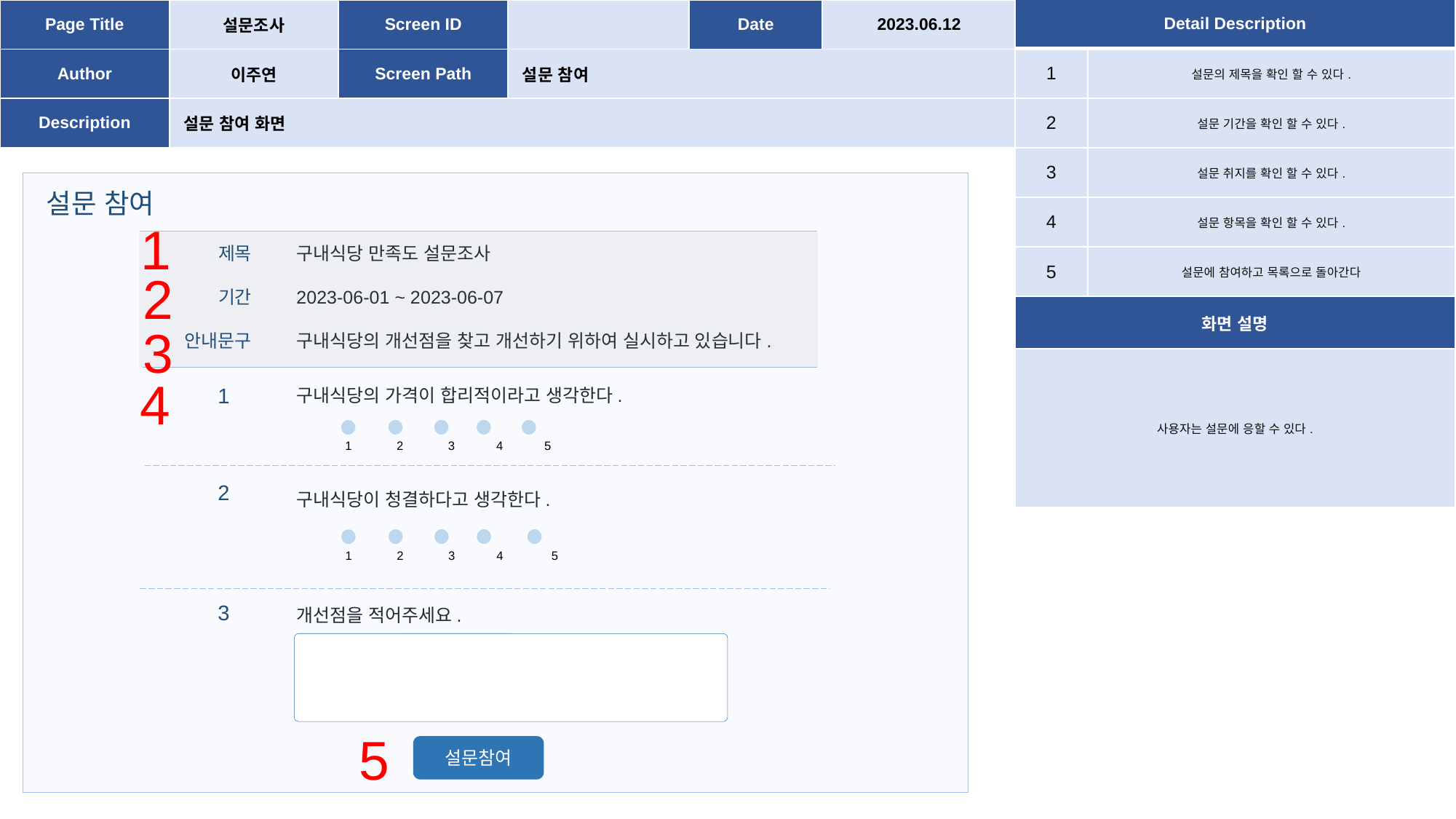

| Page Title | 설문조사 | Screen ID |  | Date | 2023.06.12 |
| --- | --- | --- | --- | --- | --- |
| Author | 이주연 | Screen Path | 설문 참여 |  |  |
| Description | 설문 참여 화면 |  |  |  |  |
| Detail Description |  |
| --- | --- |
| 1 | 설문의 제목을 확인 할 수 있다. |
| 2 | 설문 기간을 확인 할 수 있다. |
| 3 | 설문 취지를 확인 할 수 있다. |
| 4 | 설문 항목을 확인 할 수 있다. |
| 5 | 설문에 참여하고 목록으로 돌아간다 |
| 화면 설명 |  |
| 사용자는 설문에 응할 수 있다. |  |

설문 참여
1

제목

기간

안내문구
구내식당 만족도 설문조사

2023-06-01 ~ 2023-06-07

구내식당의 개선점을 찾고 개선하기 위하여 실시하고 있습니다.
1

2

3

구내식당의 가격이 합리적이라고 생각한다.

   1             2             3            4            5
구내식당이 청결하다고 생각한다.

   1             2             3            4              5
개선점을 적어주세요.

설문참여
2
3
4
5